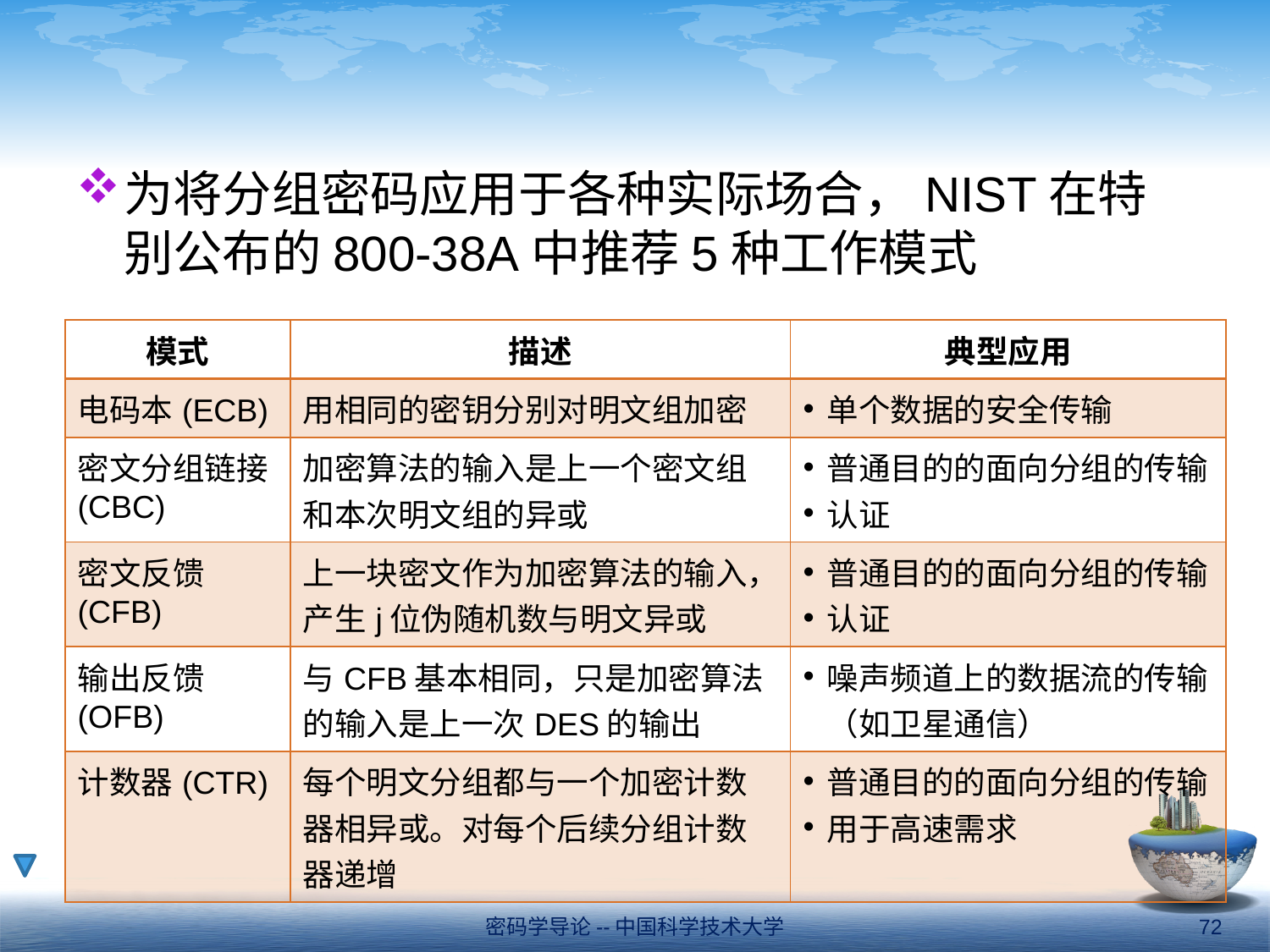

#
为将分组密码应用于各种实际场合，NIST在特别公布的800-38A中推荐5种工作模式
| 模式 | 描述 | 典型应用 |
| --- | --- | --- |
| 电码本(ECB) | 用相同的密钥分别对明文组加密 | 单个数据的安全传输 |
| 密文分组链接(CBC) | 加密算法的输入是上一个密文组和本次明文组的异或 | 普通目的的面向分组的传输 认证 |
| 密文反馈(CFB) | 上一块密文作为加密算法的输入，产生j位伪随机数与明文异或 | 普通目的的面向分组的传输 认证 |
| 输出反馈(OFB) | 与CFB基本相同，只是加密算法的输入是上一次DES的输出 | 噪声频道上的数据流的传输（如卫星通信） |
| 计数器(CTR) | 每个明文分组都与一个加密计数器相异或。对每个后续分组计数器递增 | 普通目的的面向分组的传输 用于高速需求 |

密码学导论--中国科学技术大学
72